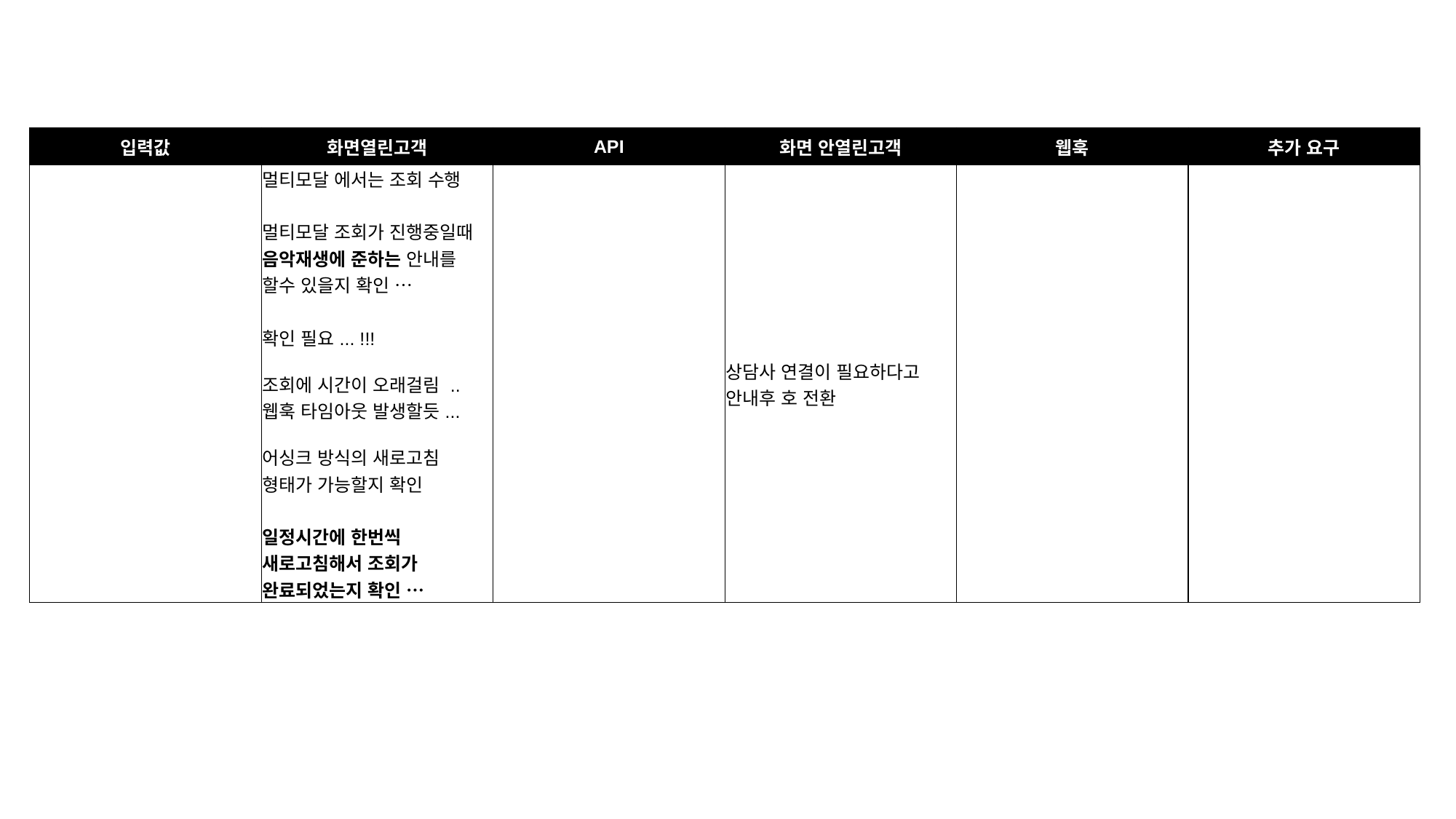

| 입력값 | 화면열린고객 | API | 화면 안열린고객 | 웹훅 | 추가 요구 |
| --- | --- | --- | --- | --- | --- |
|  | 멀티모달 에서는 조회 수행 멀티모달 조회가 진행중일때 음악재생에 준하는 안내를 할수 있을지 확인 … 확인 필요... !!! 조회에 시간이 오래걸림 .. 웹훅 타임아웃 발생할듯... 어싱크 방식의 새로고침 형태가 가능할지 확인 일정시간에 한번씩 새로고침해서 조회가 완료되었는지 확인 … |  | 상담사 연결이 필요하다고 안내후 호 전환 |  |  |